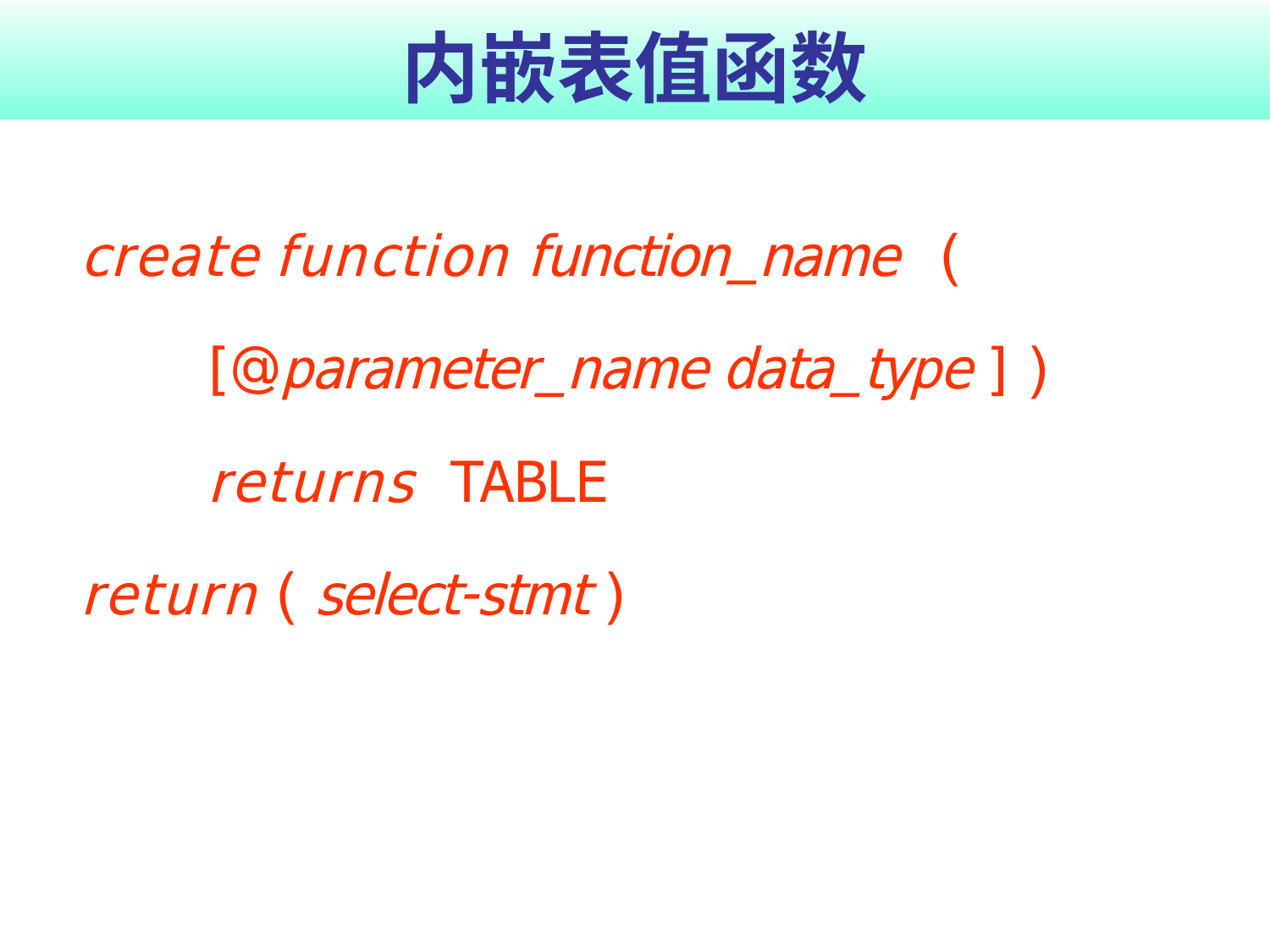

# 内嵌表值函数
	create function function_name   (
		[@parameter_name data_type ] )
		returns  TABLE
	return ( select-stmt )